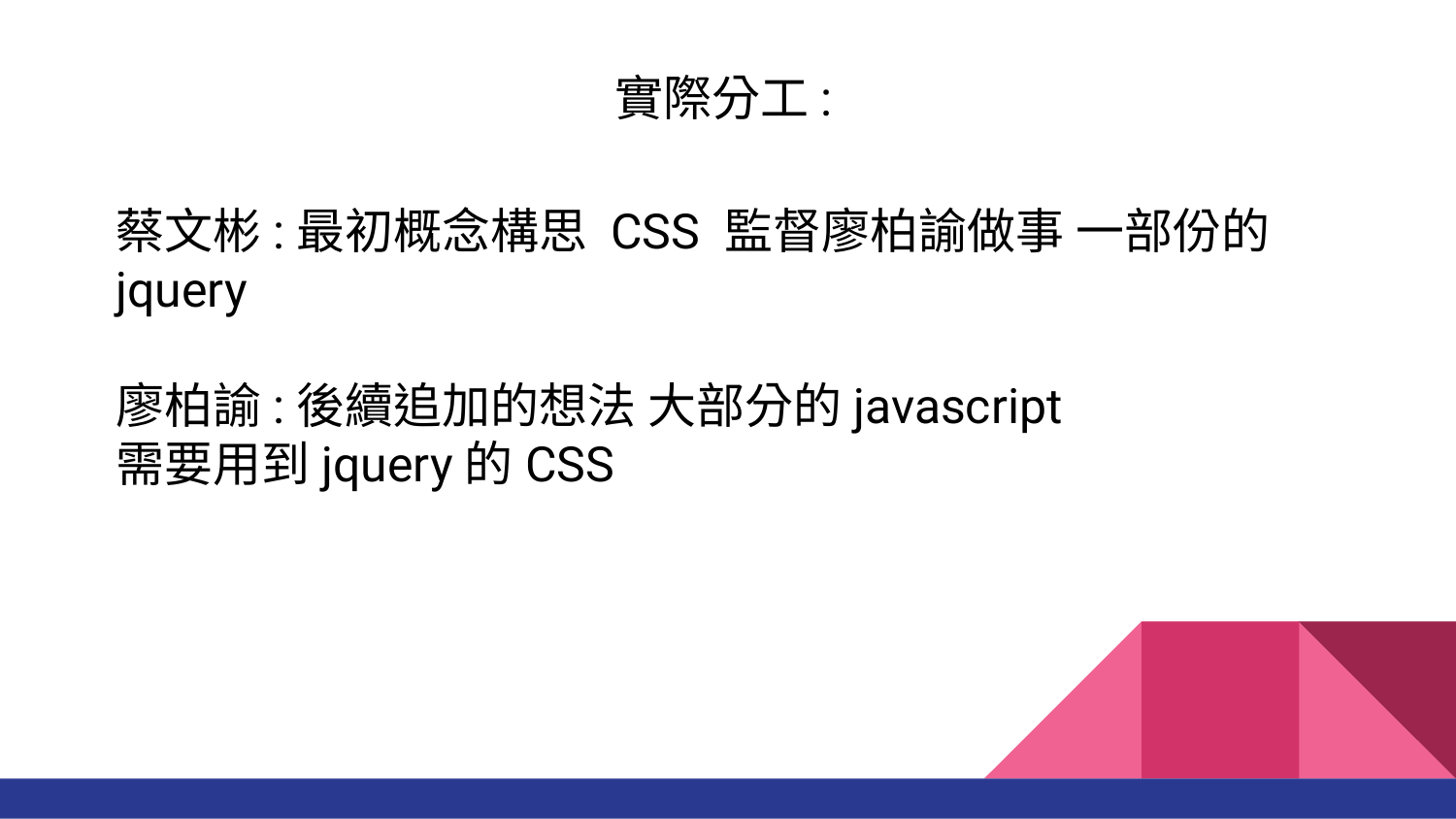

實際分工:
蔡文彬:最初概念構思 CSS 監督廖柏諭做事 一部份的jquery

廖柏諭:後續追加的想法 大部分的javascript
需要用到jquery的CSS